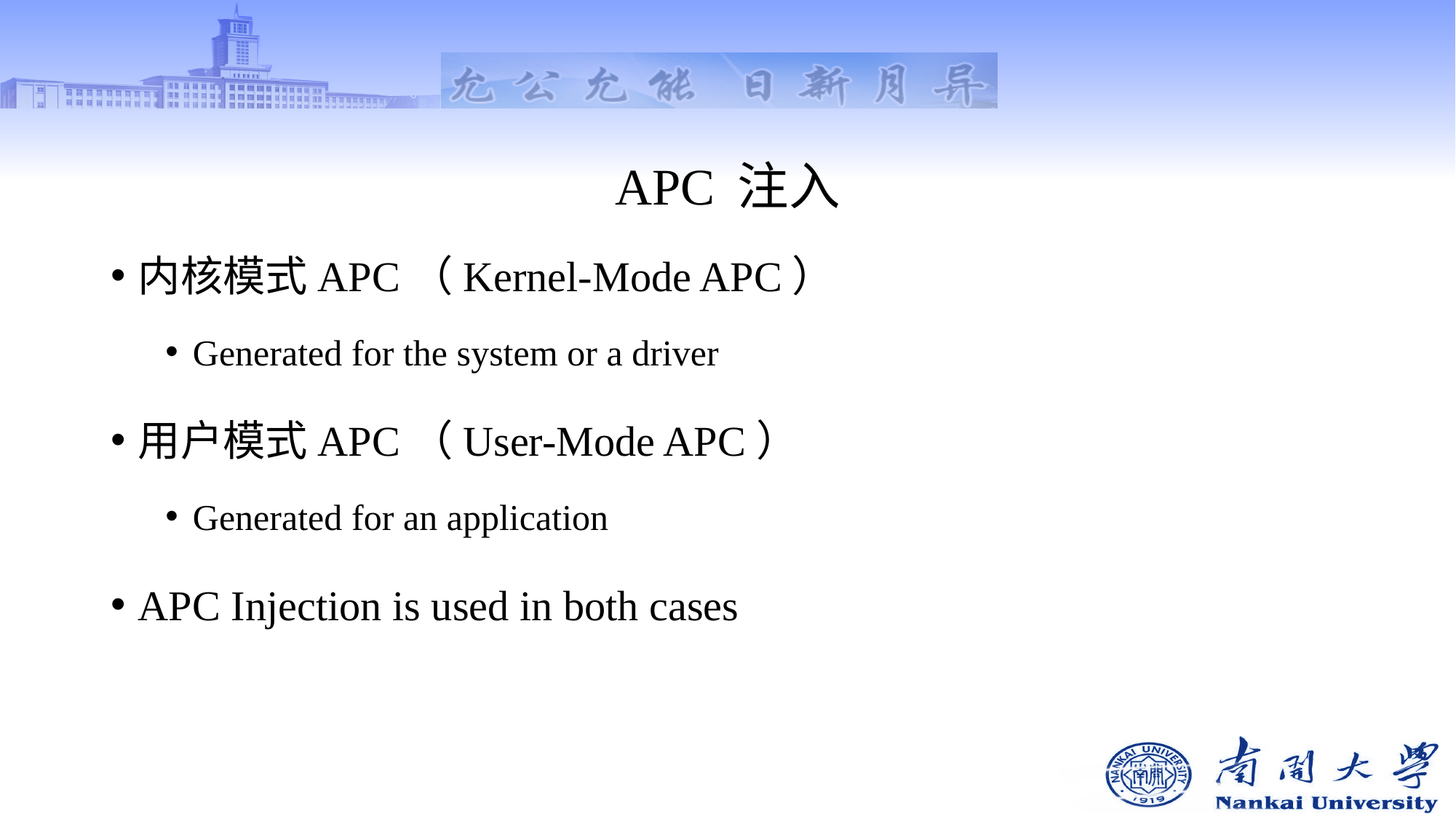

# APC 注入
内核模式APC（Kernel-Mode APC）
Generated for the system or a driver
用户模式APC（User-Mode APC）
Generated for an application
APC Injection is used in both cases